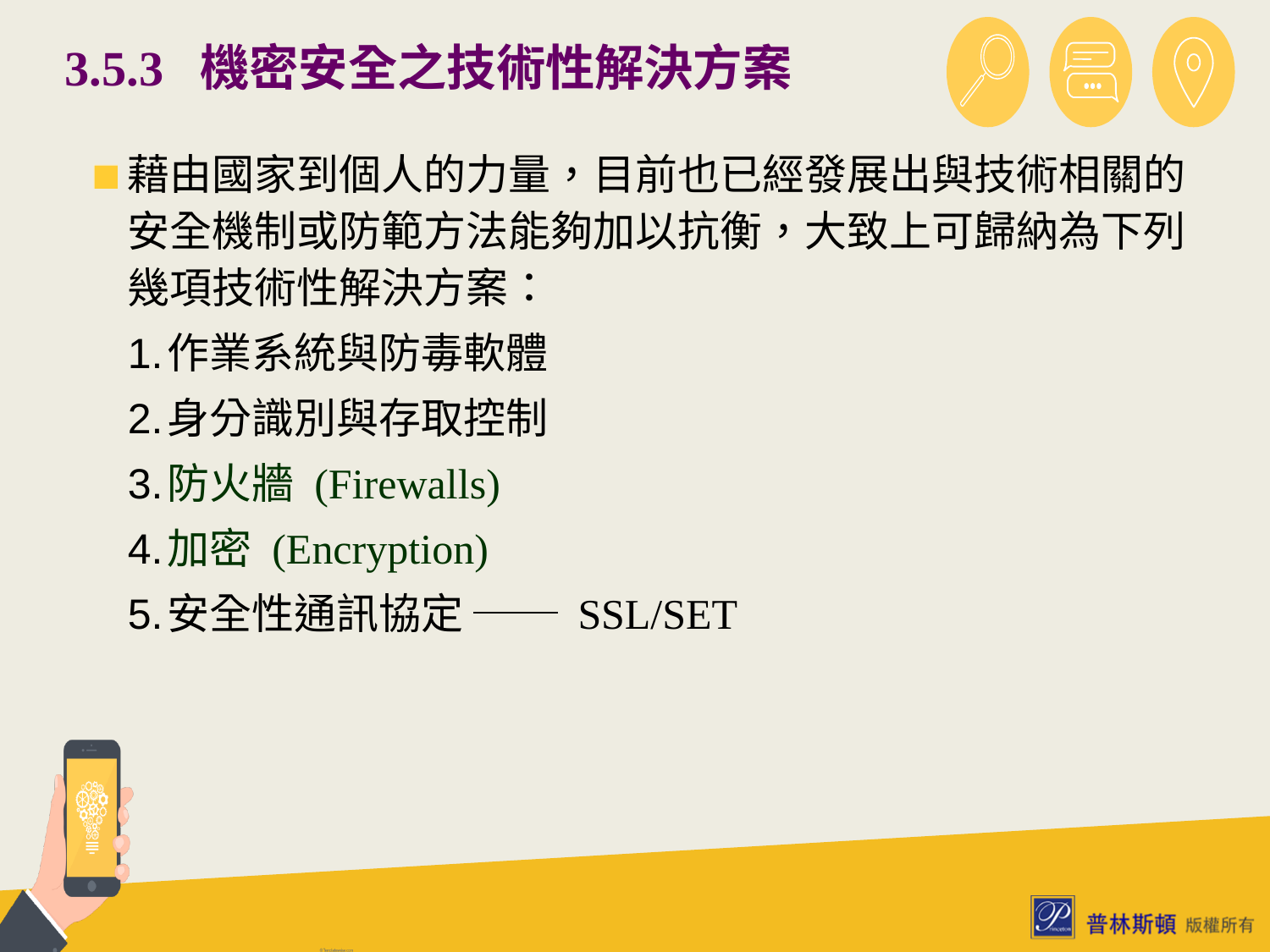

# 3.5.3  機密安全之技術性解決方案
藉由國家到個人的力量，目前也已經發展出與技術相關的安全機制或防範方法能夠加以抗衡，大致上可歸納為下列幾項技術性解決方案：
作業系統與防毒軟體
身分識別與存取控制
防火牆 (Firewalls)
加密 (Encryption)
安全性通訊協定 ── SSL/SET